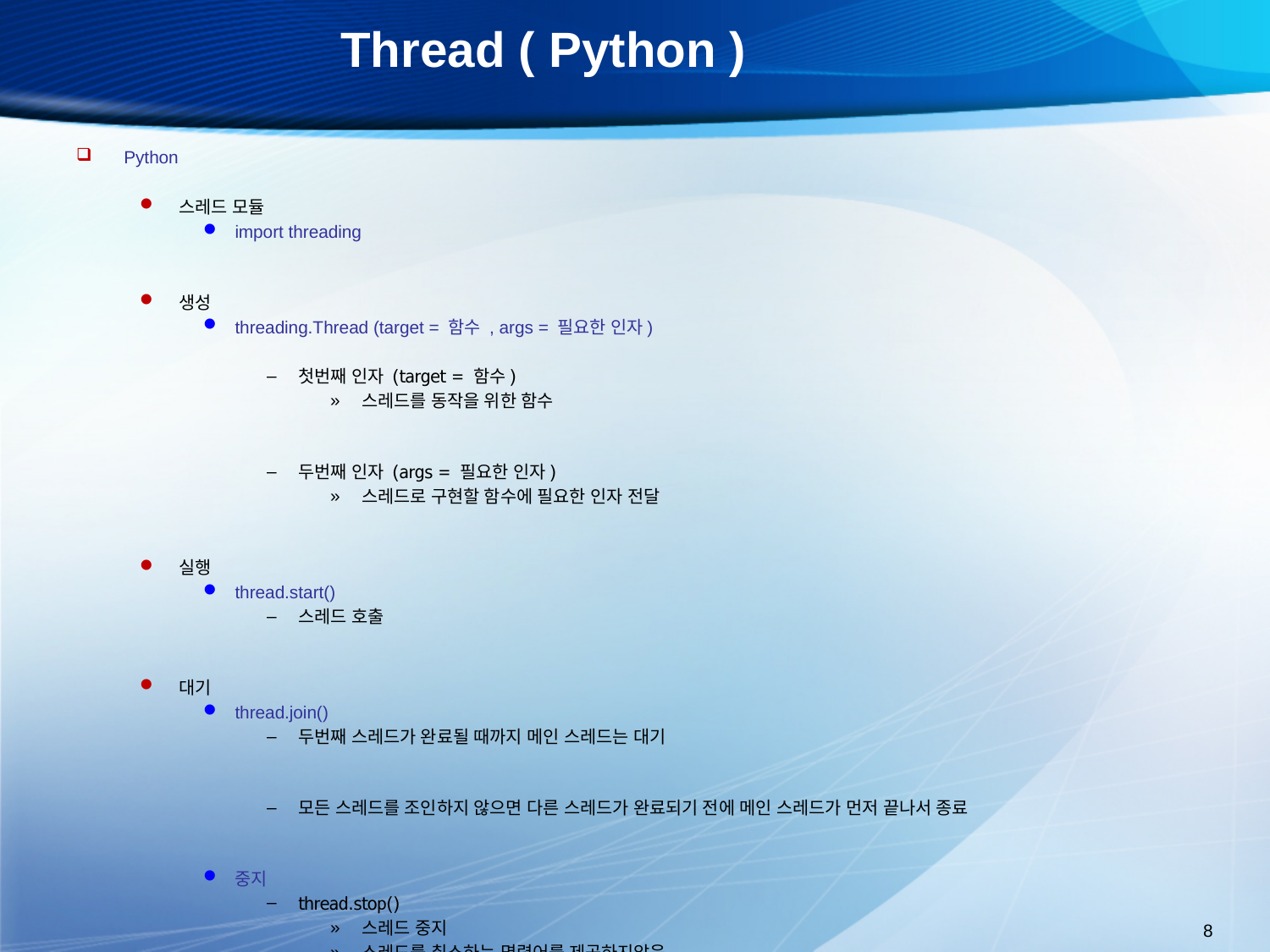

# Thread ( Python )
Python

스레드 모듈
import threading

생성
threading.Thread (target = 함수 , args = 필요한 인자)

첫번째 인자 (target = 함수)
스레드를 동작을 위한 함수

두번째 인자 (args = 필요한 인자)
스레드로 구현할 함수에 필요한 인자 전달

실행
thread.start()
스레드 호출

대기
thread.join()
두번째 스레드가 완료될 때까지 메인 스레드는 대기

모든 스레드를 조인하지 않으면 다른 스레드가 완료되기 전에 메인 스레드가 먼저 끝나서 종료

중지
thread.stop()
스레드 중지
스레드를 취소하는 명령어를 제공하지않음